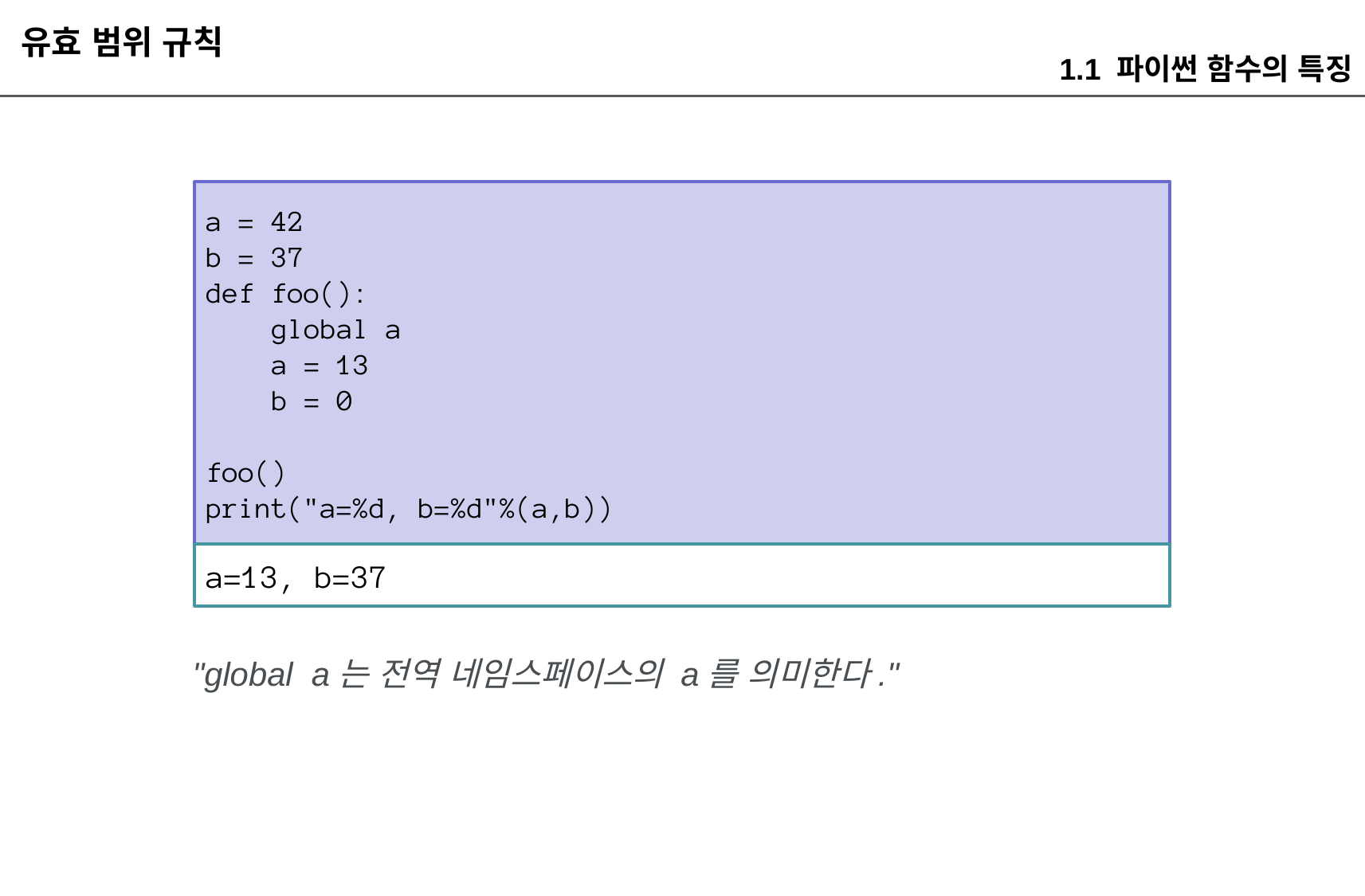

유효 범위 규칙
1.1 파이썬 함수의 특징
a = 42
b = 37
def foo():
    global a
    a = 13
    b = 0

foo()
print("a=%d, b=%d"%(a,b))
a=13, b=37
"global  a는 전역 네임스페이스의 a를 의미한다."